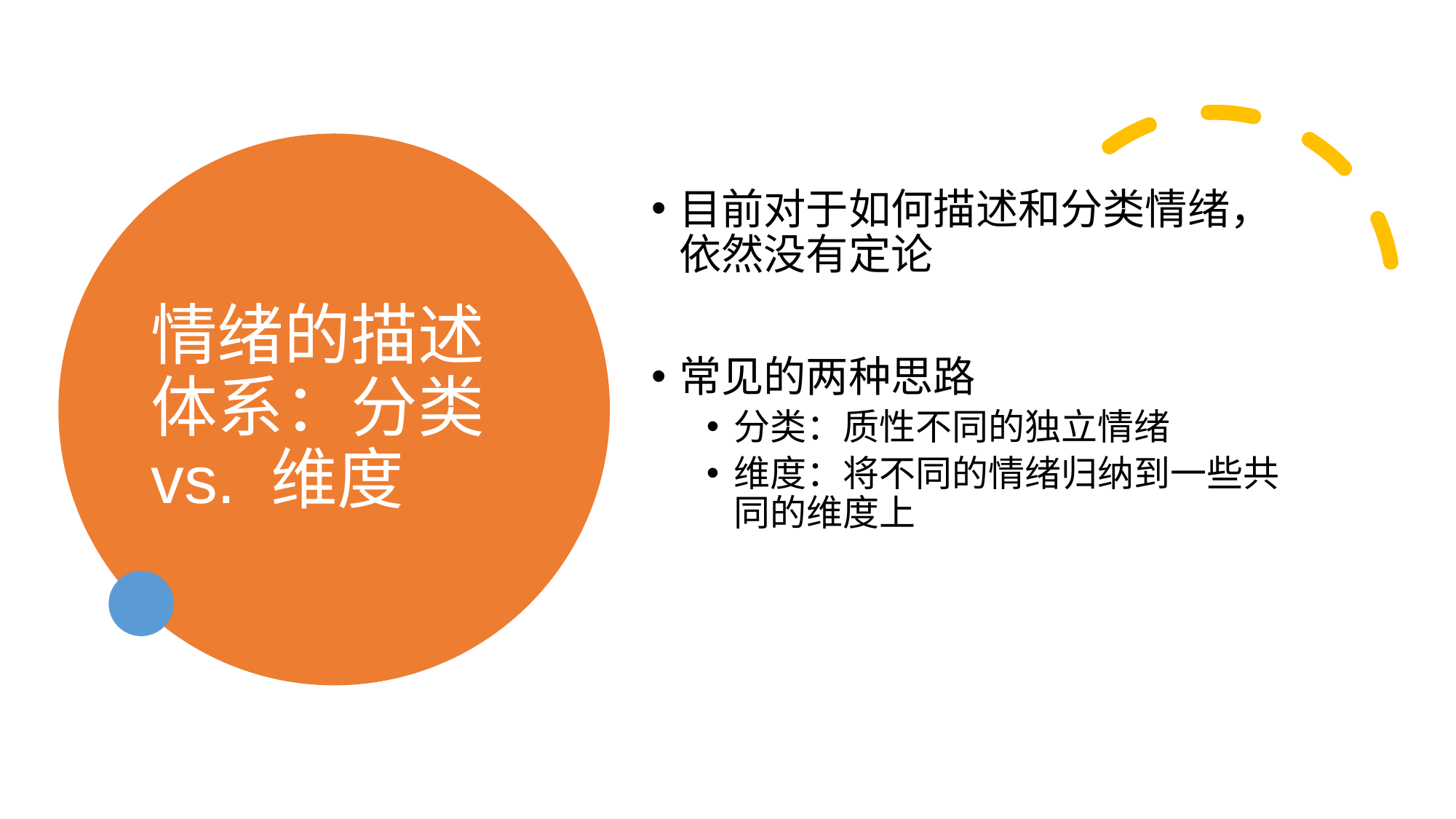

# 情绪的描述体系：分类 vs. 维度
目前对于如何描述和分类情绪，依然没有定论

常见的两种思路
分类：质性不同的独立情绪
维度：将不同的情绪归纳到一些共同的维度上